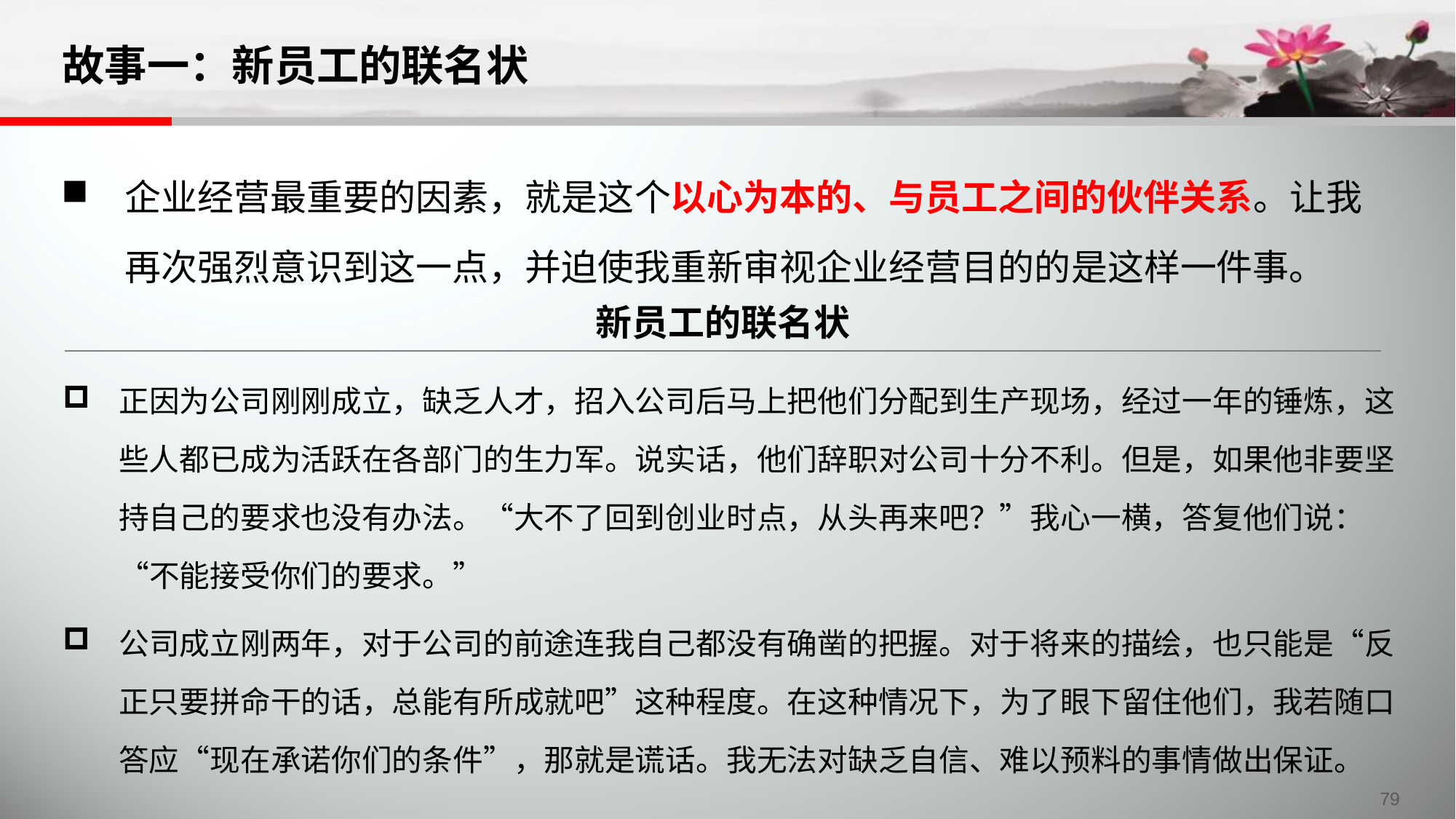

# 故事一：新员工的联名状
企业经营最重要的因素，就是这个以心为本的、与员工之间的伙伴关系。让我再次强烈意识到这一点，并迫使我重新审视企业经营目的的是这样一件事。
新员工的联名状
正因为公司刚刚成立，缺乏人才，招入公司后马上把他们分配到生产现场，经过一年的锤炼，这些人都已成为活跃在各部门的生力军。说实话，他们辞职对公司十分不利。但是，如果他非要坚持自己的要求也没有办法。“大不了回到创业时点，从头再来吧？”我心一横，答复他们说：“不能接受你们的要求。”
公司成立刚两年，对于公司的前途连我自己都没有确凿的把握。对于将来的描绘，也只能是“反正只要拼命干的话，总能有所成就吧”这种程度。在这种情况下，为了眼下留住他们，我若随口答应“现在承诺你们的条件”，那就是谎话。我无法对缺乏自信、难以预料的事情做出保证。
79